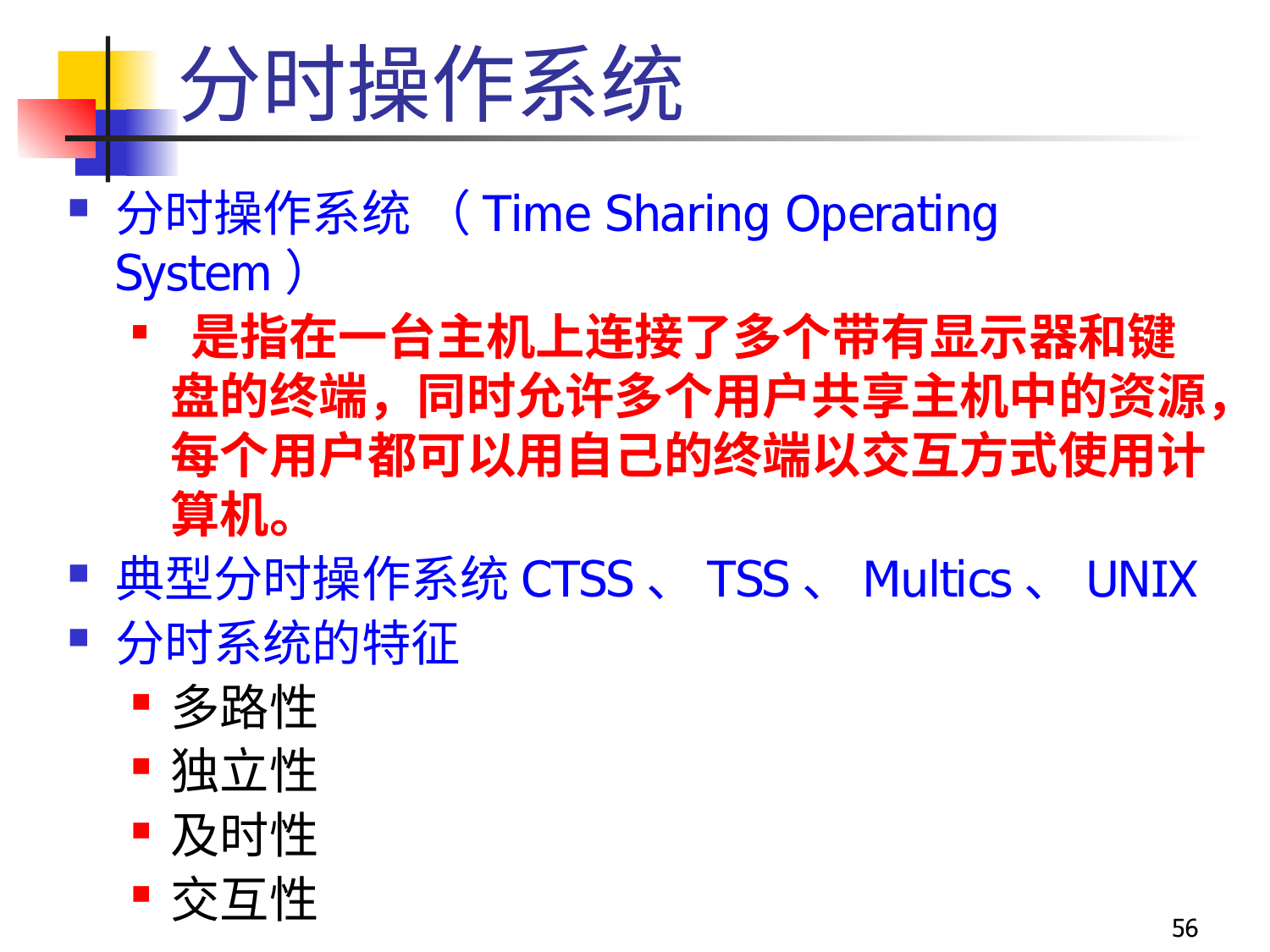

分时操作系统
分时操作系统 （Time Sharing Operating System）
 是指在一台主机上连接了多个带有显示器和键盘的终端，同时允许多个用户共享主机中的资源，每个用户都可以用自己的终端以交互方式使用计算机。
典型分时操作系统CTSS、TSS、Multics、UNIX
分时系统的特征
多路性
独立性
及时性
交互性
56